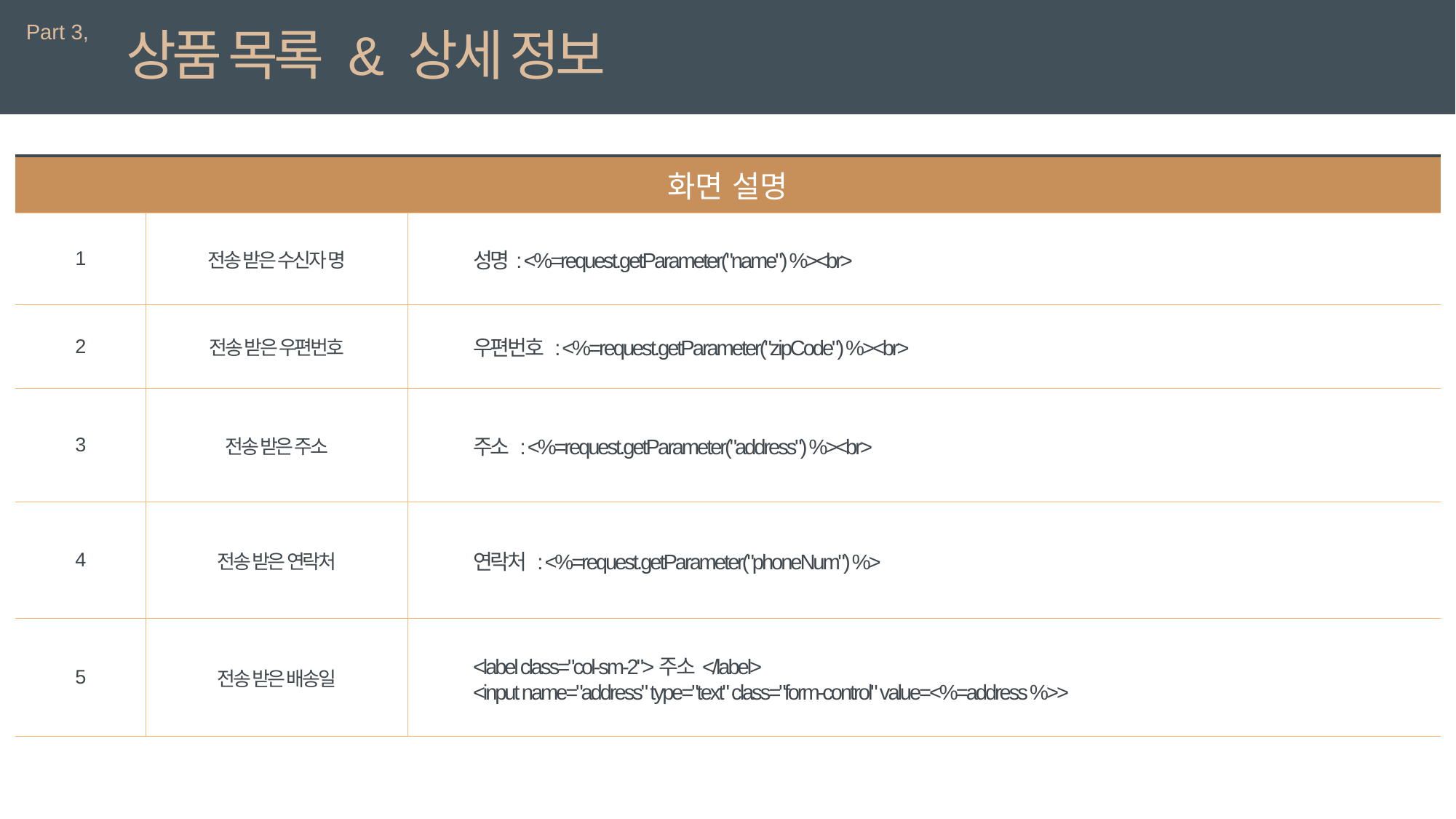

Part 3,
상품 목록 & 상세 정보
| 화면 설명 |  | 상세 설명 |
| --- | --- | --- |
| 1 | 전송 받은 수신자 명 | 성명: <%=request.getParameter("name") %><br> |
| 2 | 전송 받은 우편번호 | 우편번호 : <%=request.getParameter("zipCode") %><br> |
| 3 | 전송 받은 주소 | 주소 : <%=request.getParameter("address") %><br> |
| 4 | 전송 받은 연락처 | 연락처 : <%=request.getParameter("phoneNum") %> |
| 5 | 전송 받은 배송일 | <label class="col-sm-2">주소</label> <input name="address" type="text" class="form-control" value=<%=address %>> |